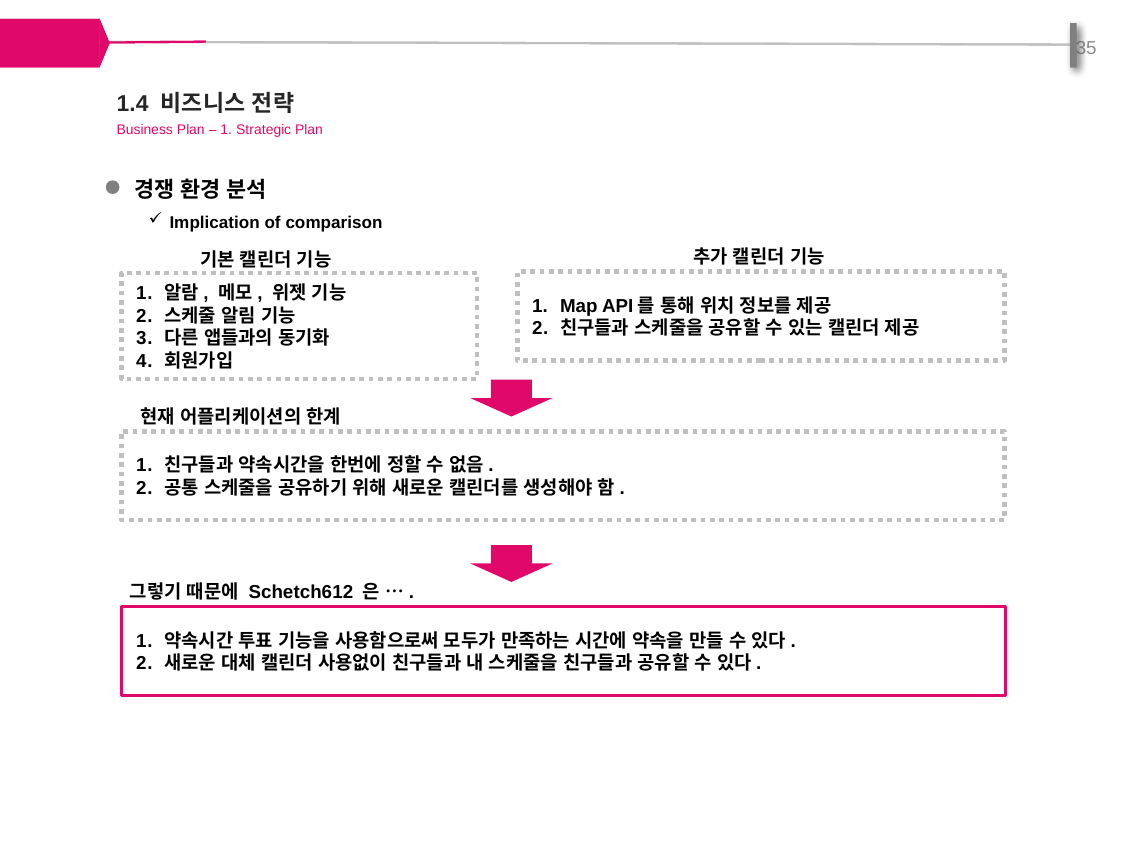

35
1.4 비즈니스 전략
Business Plan – 1. Strategic Plan
경쟁 환경 분석

Implication of comparison
추가 캘린더 기능
기본 캘린더 기능
Map API를 통해 위치 정보를 제공
친구들과 스케줄을 공유할 수 있는 캘린더 제공
알람, 메모, 위젯 기능
스케줄 알림 기능
다른 앱들과의 동기화
회원가입

현재 어플리케이션의 한계
친구들과 약속시간을 한번에 정할 수 없음.
공통 스케줄을 공유하기 위해 새로운 캘린더를 생성해야 함.

그렇기 때문에 Schetch612 은 ….
약속시간 투표 기능을 사용함으로써 모두가 만족하는 시간에 약속을 만들 수 있다.
새로운 대체 캘린더 사용없이 친구들과 내 스케줄을 친구들과 공유할 수 있다.